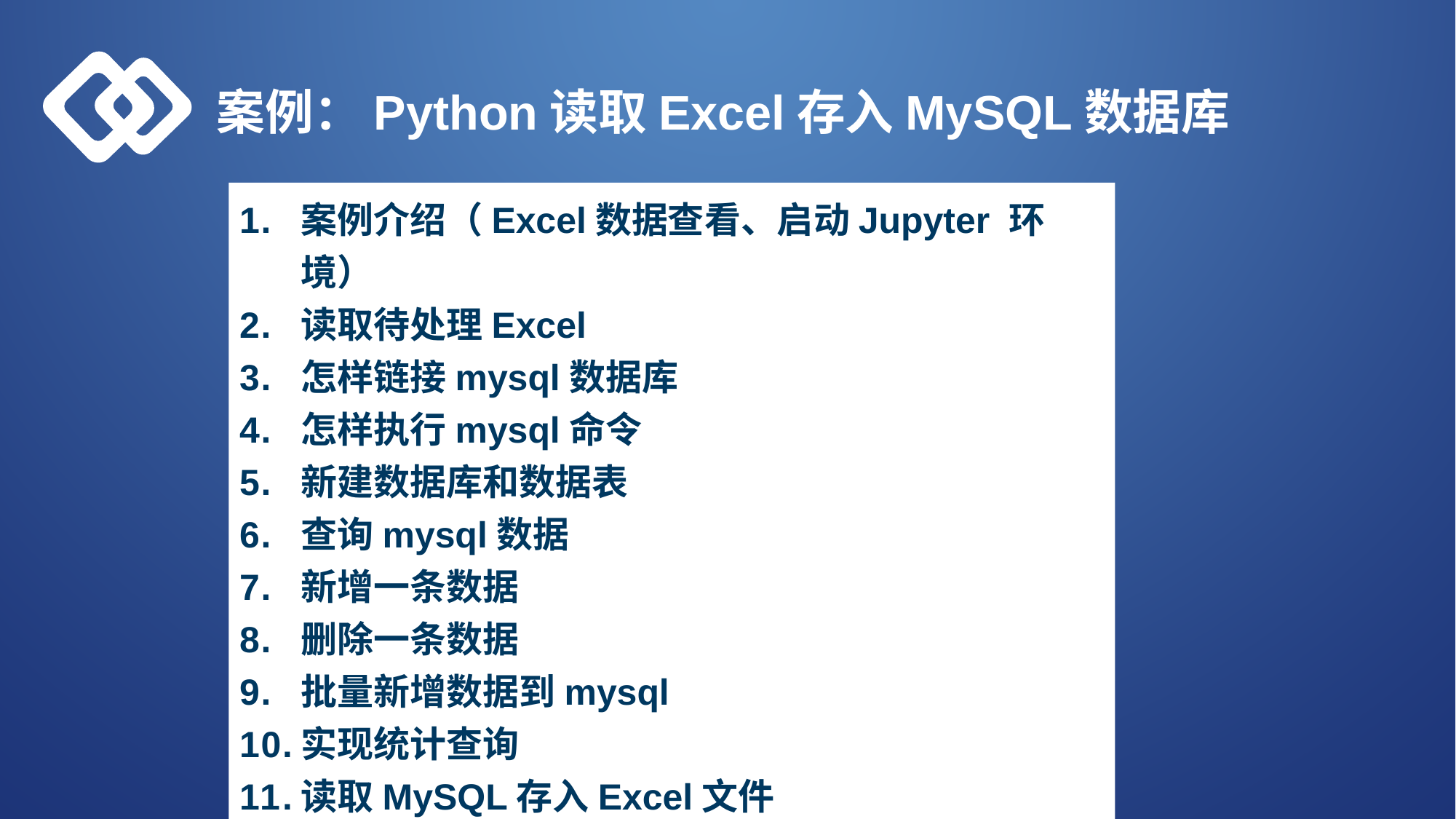

案例：Python读取Excel存入MySQL数据库

案例介绍（Excel数据查看、启动Jupyter 环境）
读取待处理Excel
怎样链接mysql数据库
怎样执行mysql命令
新建数据库和数据表
查询mysql数据
新增一条数据
删除一条数据
批量新增数据到mysql
实现统计查询
读取MySQL存入Excel文件